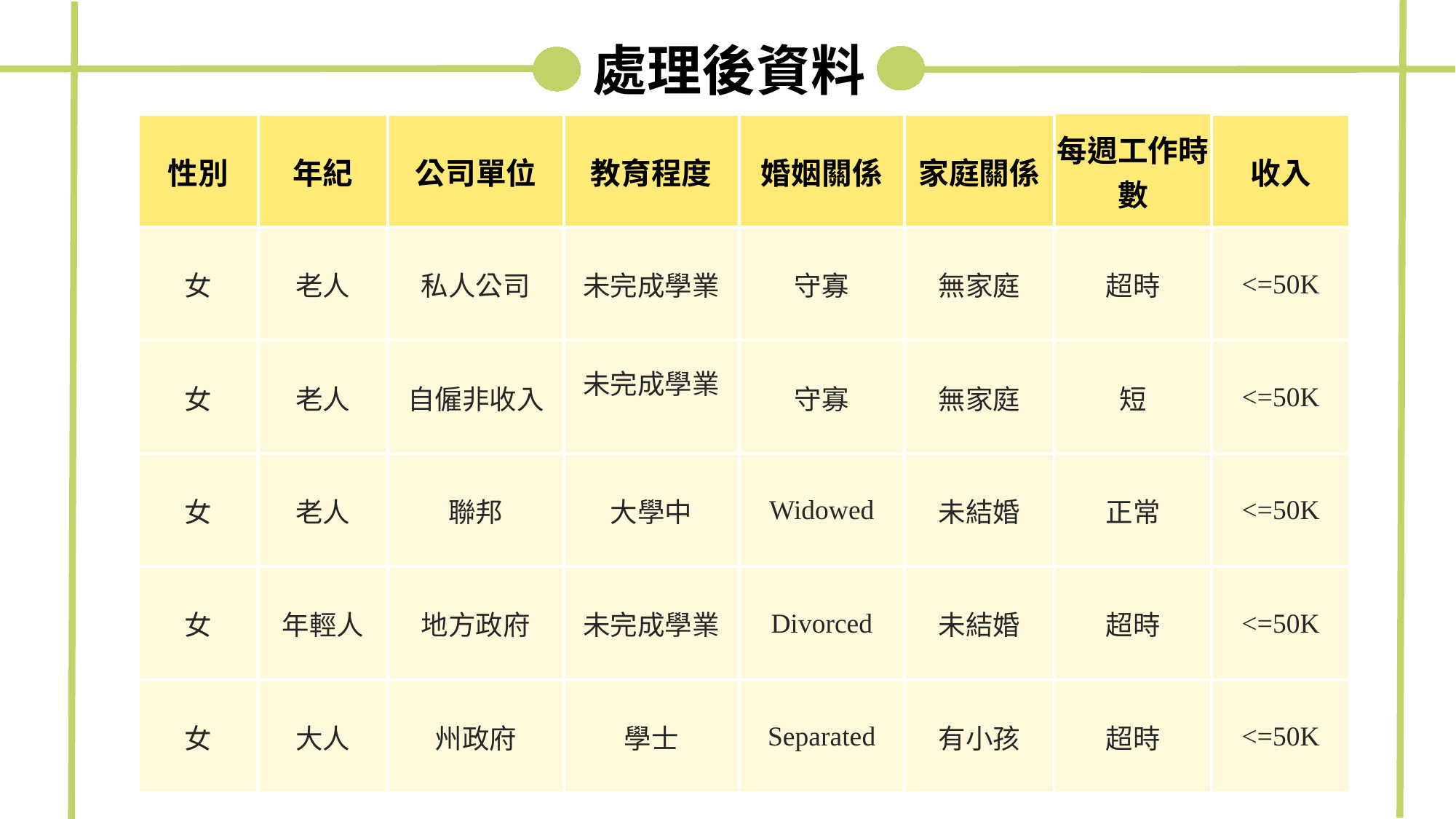

處理後資料

| 性別 | 年紀 | 公司單位 | 教育程度 | 婚姻關係 | 家庭關係 | 每週工作時數 | 收入 |
| --- | --- | --- | --- | --- | --- | --- | --- |
| 女 | 老人 | 私人公司 | 未完成學業 | 守寡 | 無家庭 | 超時 | <=50K |
| 女 | 老人 | 自僱非收入 | 未完成學業 | 守寡 | 無家庭 | 短 | <=50K |
| 女 | 老人 | 聯邦 | 大學中 | Widowed | 未結婚 | 正常 | <=50K |
| 女 | 年輕人 | 地方政府 | 未完成學業 | Divorced | 未結婚 | 超時 | <=50K |
| 女 | 大人 | 州政府 | 學士 | Separated | 有小孩 | 超時 | <=50K |